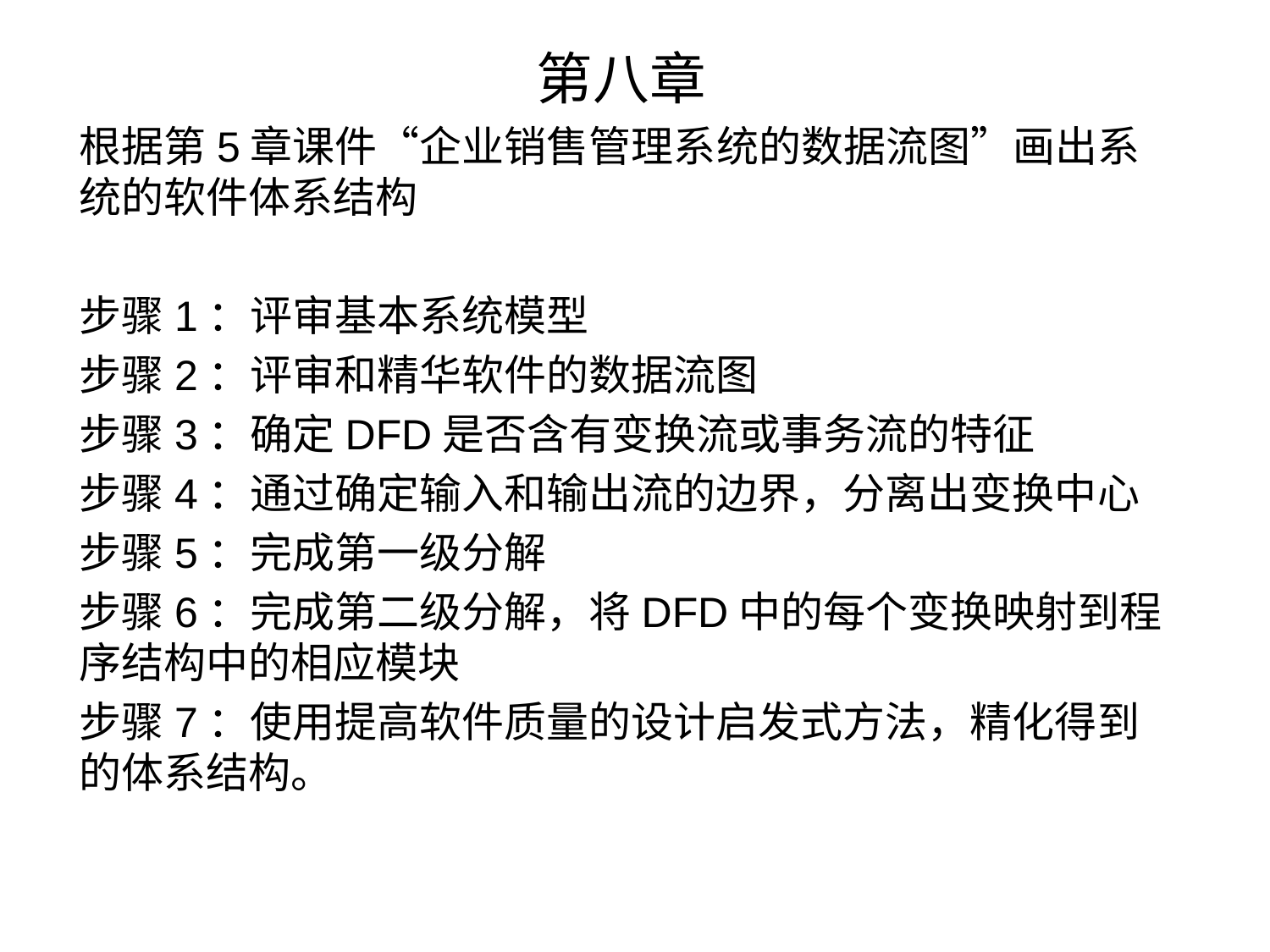

第八章
根据第5章课件“企业销售管理系统的数据流图”画出系统的软件体系结构

步骤1：评审基本系统模型
步骤2：评审和精华软件的数据流图
步骤3：确定DFD是否含有变换流或事务流的特征
步骤4：通过确定输入和输出流的边界，分离出变换中心
步骤5：完成第一级分解
步骤6：完成第二级分解，将DFD中的每个变换映射到程序结构中的相应模块
步骤7：使用提高软件质量的设计启发式方法，精化得到的体系结构。